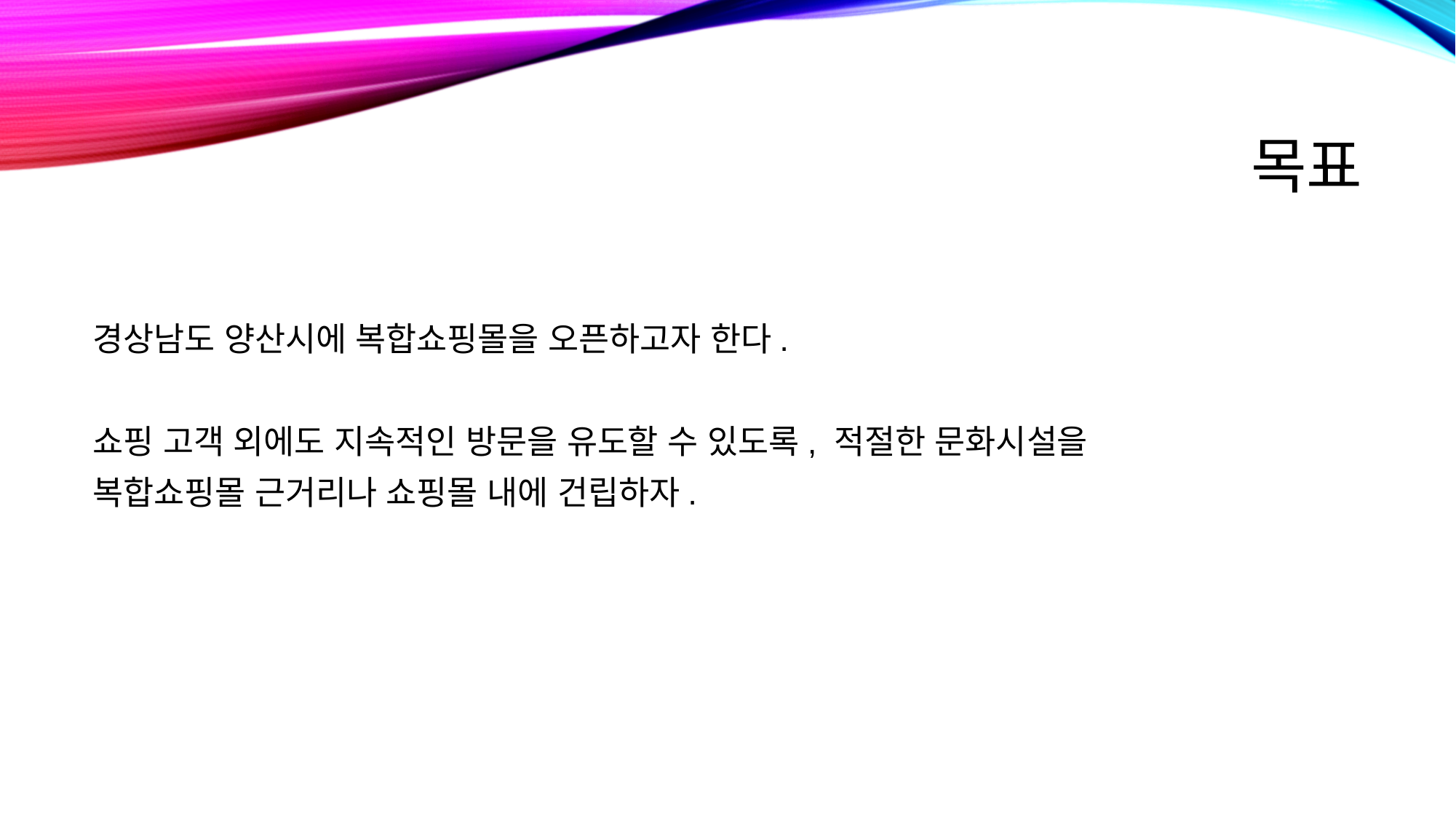

# 목표

경상남도 양산시에 복합쇼핑몰을 오픈하고자 한다.

쇼핑 고객 외에도 지속적인 방문을 유도할 수 있도록, 적절한 문화시설을
복합쇼핑몰 근거리나 쇼핑몰 내에 건립하자.